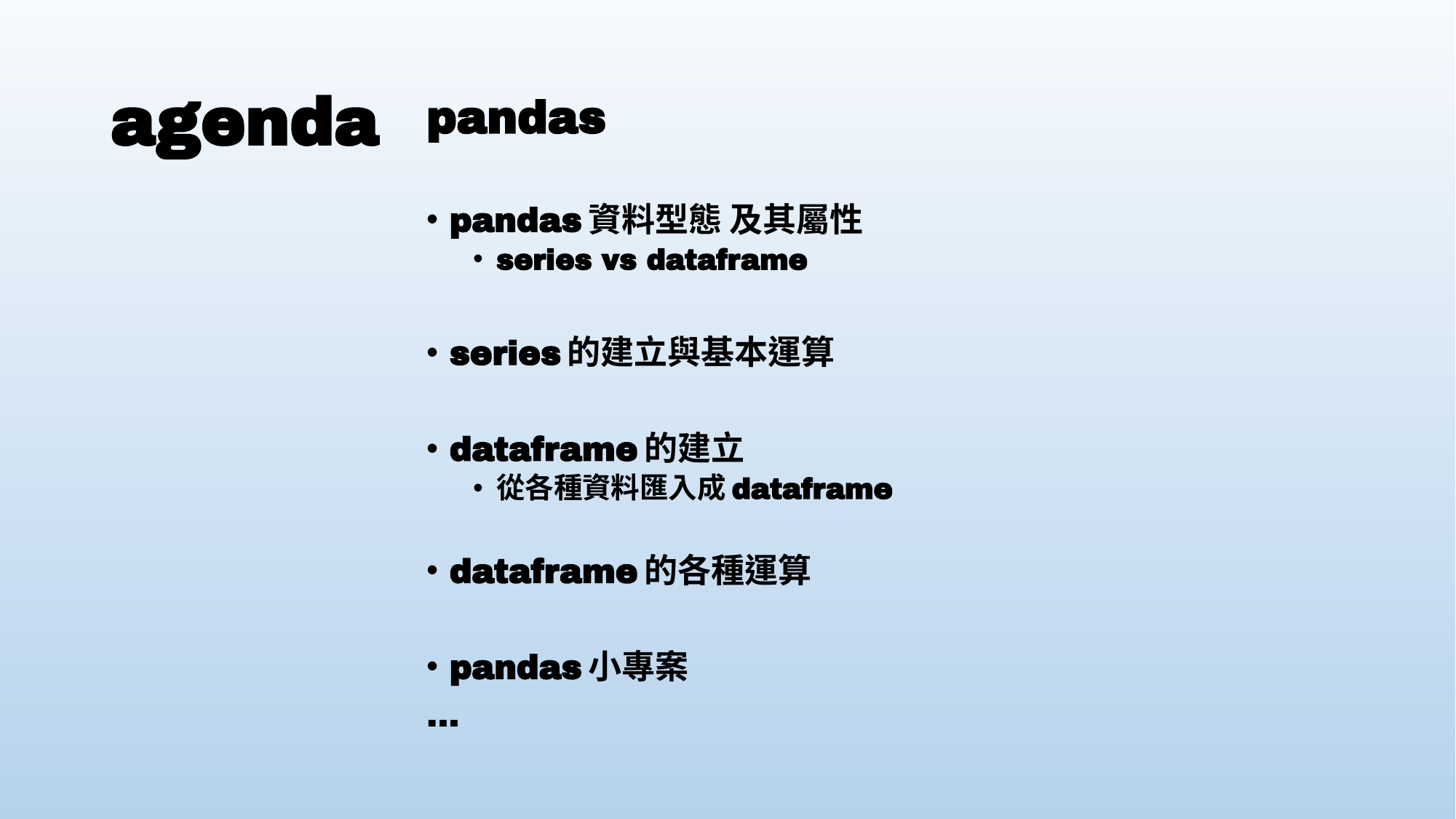

# agenda
pandas

pandas資料型態 及其屬性
series vs dataframe

series的建立與基本運算

dataframe的建立
從各種資料匯入成dataframe

dataframe的各種運算

pandas小專案
...